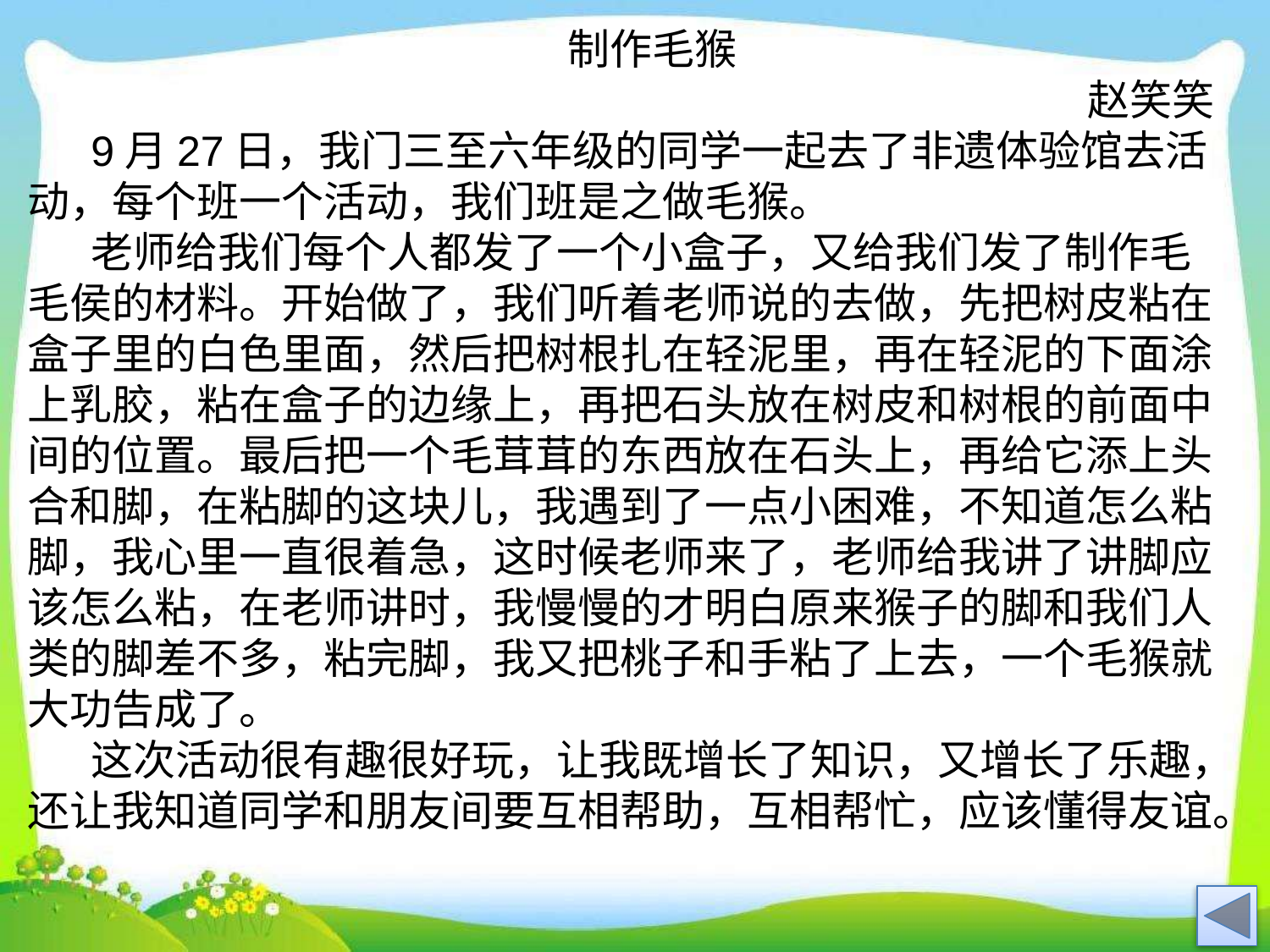

制作毛猴
赵笑笑
9月27日，我门三至六年级的同学一起去了非遗体验馆去活动，每个班一个活动，我们班是之做毛猴。
老师给我们每个人都发了一个小盒子，又给我们发了制作毛毛侯的材料。开始做了，我们听着老师说的去做，先把树皮粘在盒子里的白色里面，然后把树根扎在轻泥里，再在轻泥的下面涂上乳胶，粘在盒子的边缘上，再把石头放在树皮和树根的前面中间的位置。最后把一个毛茸茸的东西放在石头上，再给它添上头合和脚，在粘脚的这块儿，我遇到了一点小困难，不知道怎么粘脚，我心里一直很着急，这时候老师来了，老师给我讲了讲脚应该怎么粘，在老师讲时，我慢慢的才明白原来猴子的脚和我们人类的脚差不多，粘完脚，我又把桃子和手粘了上去，一个毛猴就大功告成了。
这次活动很有趣很好玩，让我既增长了知识，又增长了乐趣，还让我知道同学和朋友间要互相帮助，互相帮忙，应该懂得友谊。